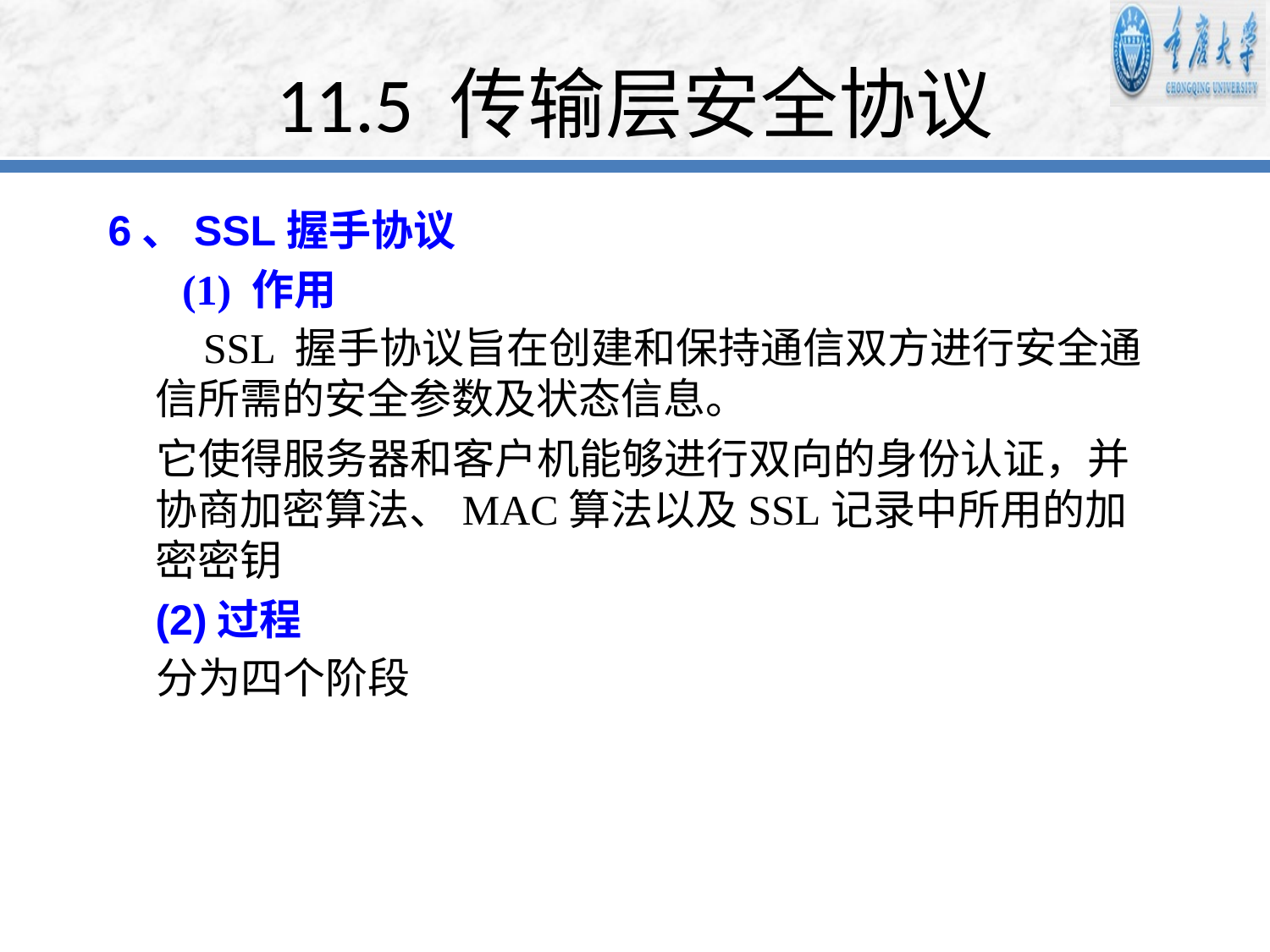

# 11.5 传输层安全协议
6、SSL握手协议
       (1) 作用
         SSL 握手协议旨在创建和保持通信双方进行安全通信所需的安全参数及状态信息。
    它使得服务器和客户机能够进行双向的身份认证，并协商加密算法、MAC算法以及SSL记录中所用的加密密钥
    (2)过程
    分为四个阶段